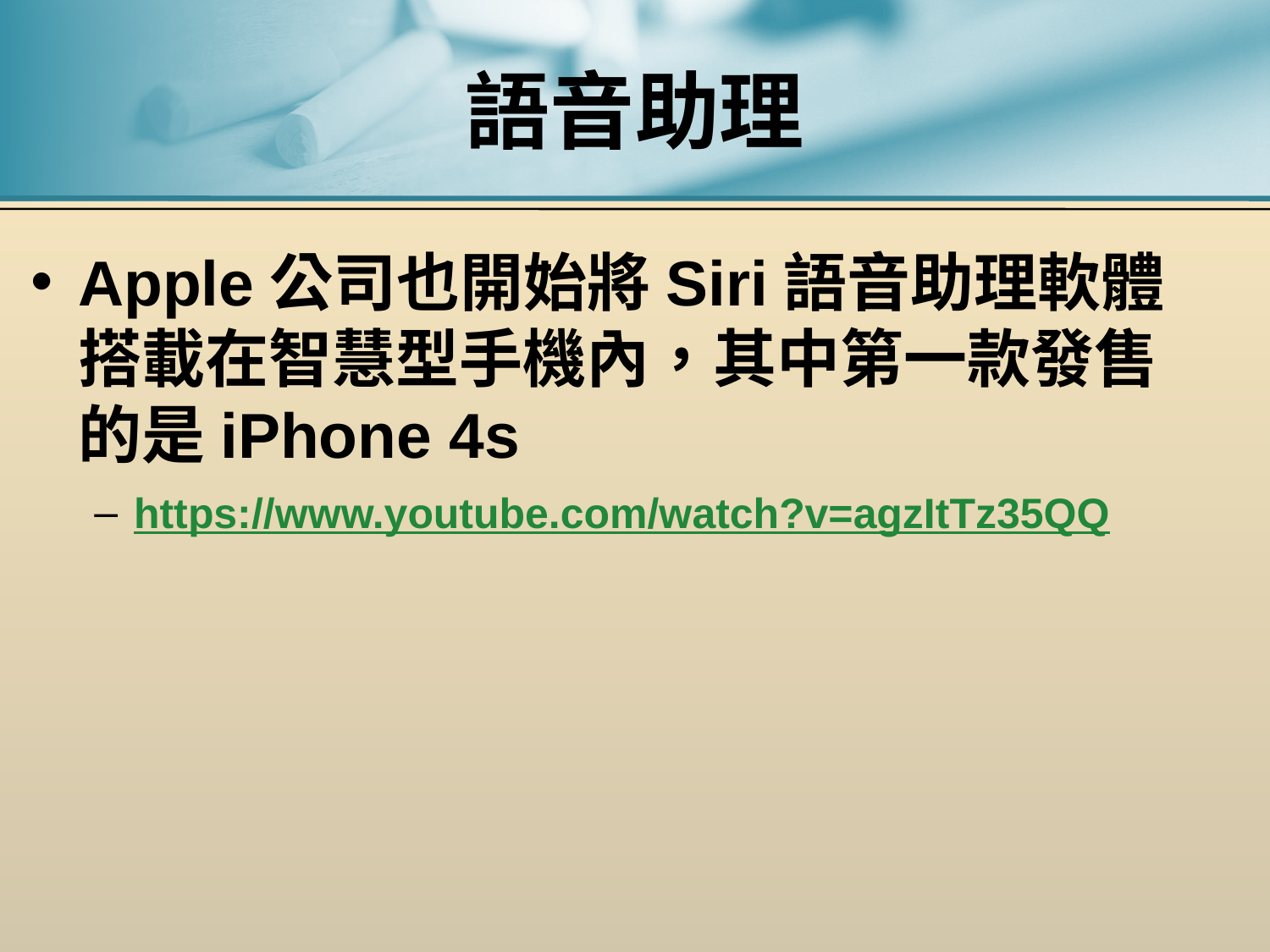

# 語音助理
Apple公司也開始將Siri語音助理軟體搭載在智慧型手機內，其中第一款發售的是iPhone 4s
https://www.youtube.com/watch?v=agzItTz35QQ